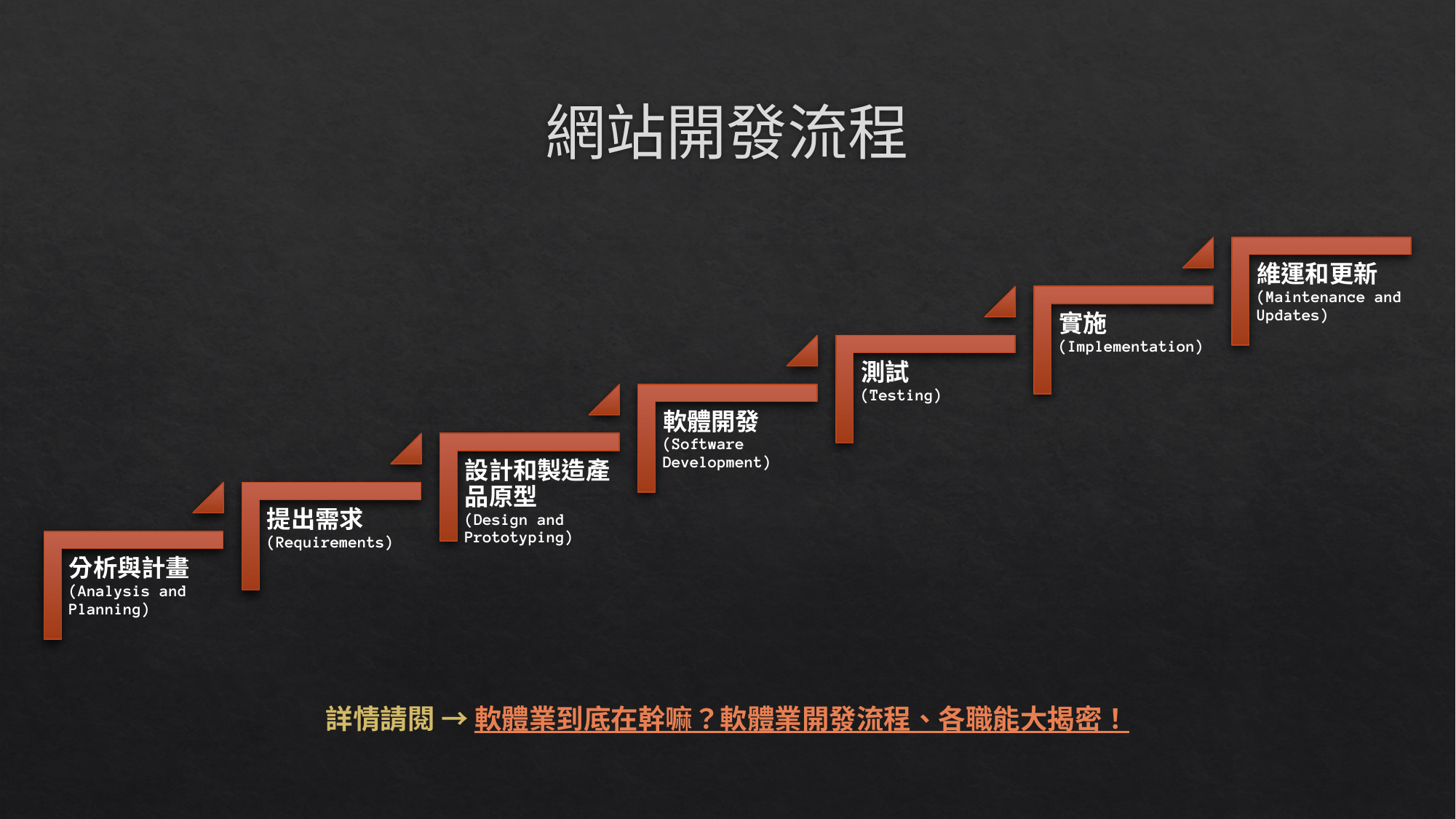

# 網站開發流程
分析與計畫
(Analysis and Planning)
提出需求
(Requirements)
設計和製造產品原型
(Design and Prototyping)
軟體開發
(Software Development)
測試
(Testing)
實施
(Implementation)
維運和更新
(Maintenance and Updates)
詳情請閱 → 軟體業到底在幹嘛？軟體業開發流程、各職能大揭密！